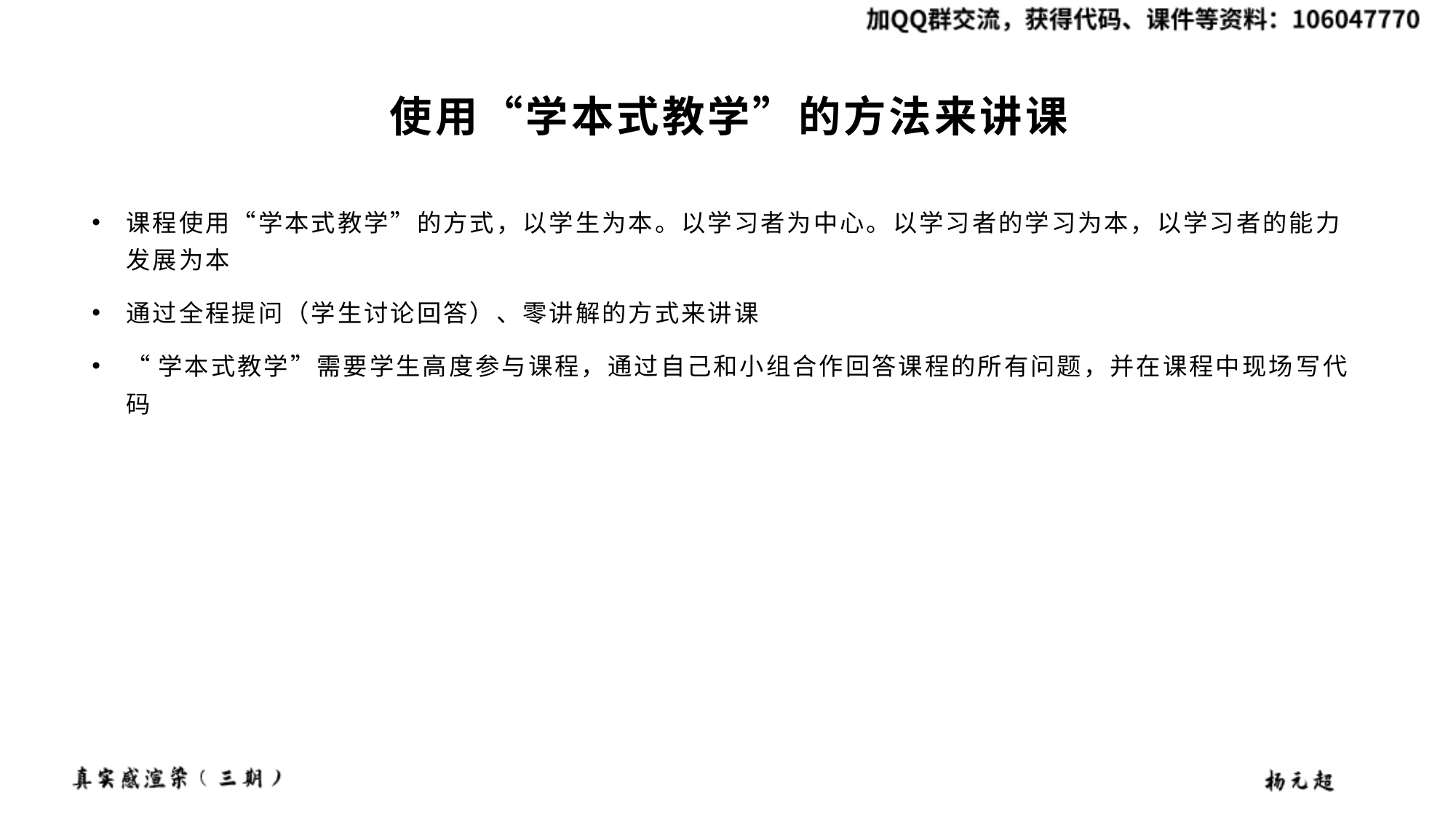

# 使用“学本式教学”的方法来讲课
课程使用“学本式教学”的方式，以学生为本。以学习者为中心。以学习者的学习为本，以学习者的能力发展为本
通过全程提问（学生讨论回答）、零讲解的方式来讲课
“学本式教学”需要学生高度参与课程，通过自己和小组合作回答课程的所有问题，并在课程中现场写代码